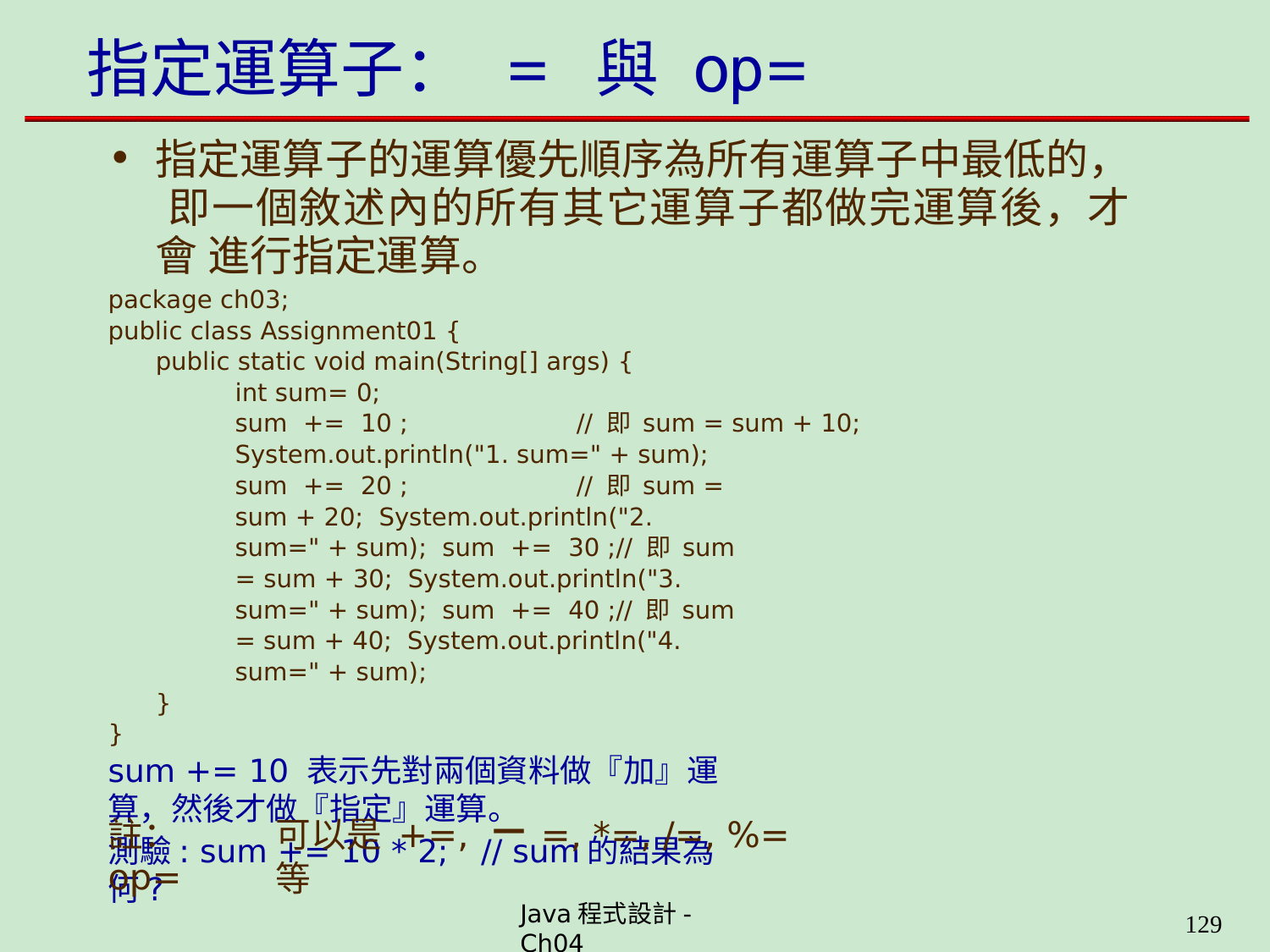

# 指定運算子： =	與 op=
指定運算子的運算優先順序為所有運算子中最低的，  即一個敘述內的所有其它運算子都做完運算後，才會 進行指定運算。
package ch03;
public class Assignment01 {
public static void main(String[] args) {
int sum= 0;
sum  += 10 ;	// 即 sum = sum + 10;
System.out.println("1. sum=" + sum);  sum  += 20 ;	// 即 sum = sum + 20;  System.out.println("2. sum=" + sum);  sum  += 30 ;	// 即 sum = sum + 30;  System.out.println("3. sum=" + sum);  sum  += 40 ;	// 即 sum = sum + 40;  System.out.println("4. sum=" + sum);
}
}
sum += 10 表示先對兩個資料做『加』運算，然後才做『指定』運算。
測驗: sum += 10 * 2;	// sum的結果為何?
可以是 +=, －=, *=, /=, %= 等
註：op=
Java程式設計-Ch04
129